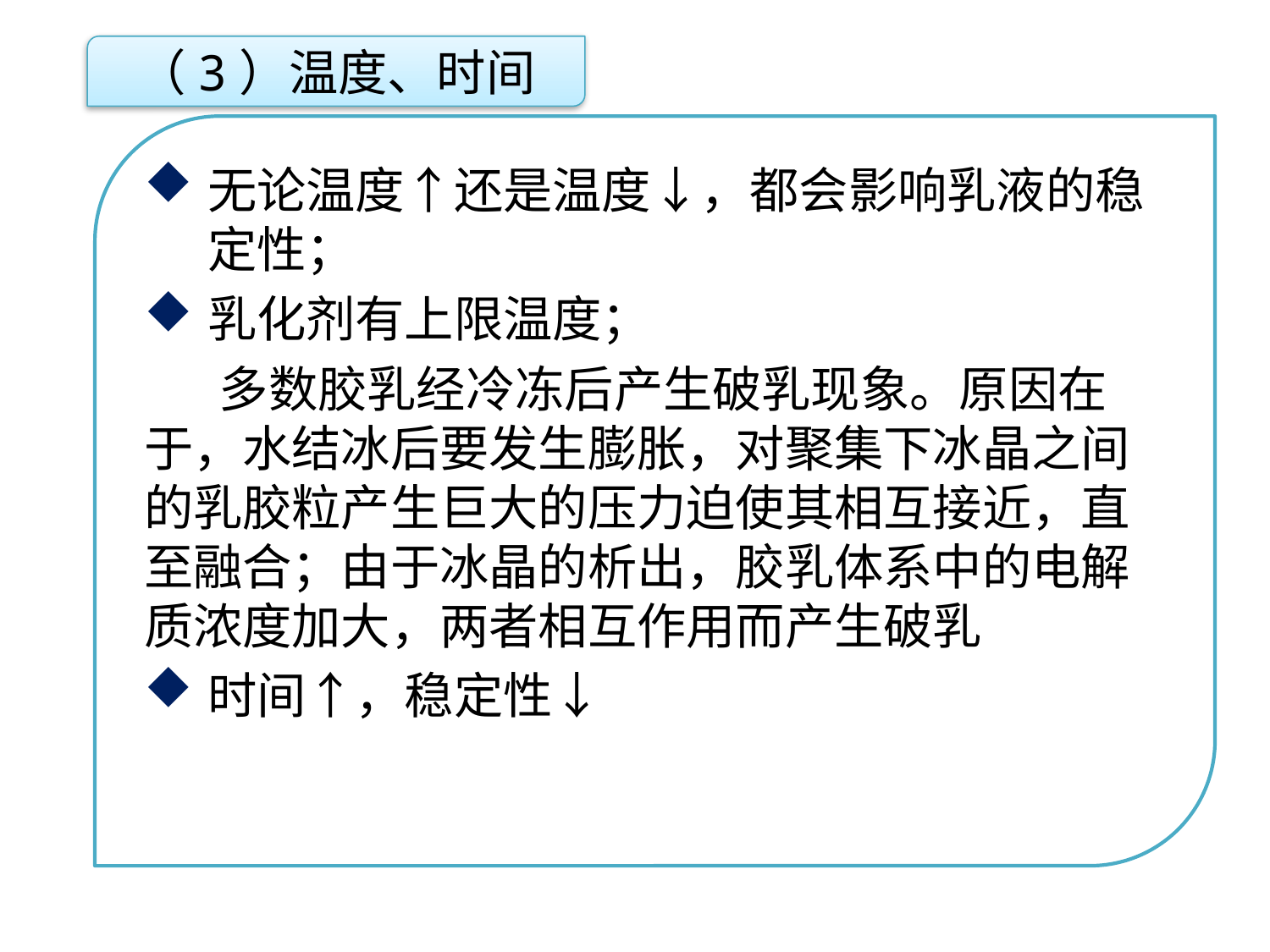

（3）温度、时间
无论温度↑还是温度↓，都会影响乳液的稳定性；
乳化剂有上限温度；
多数胶乳经冷冻后产生破乳现象。原因在于，水结冰后要发生膨胀，对聚集下冰晶之间的乳胶粒产生巨大的压力迫使其相互接近，直至融合；由于冰晶的析出，胶乳体系中的电解质浓度加大，两者相互作用而产生破乳
时间↑，稳定性↓

点击添加文本
点击添加文本
点击添加文本
点击添加文本